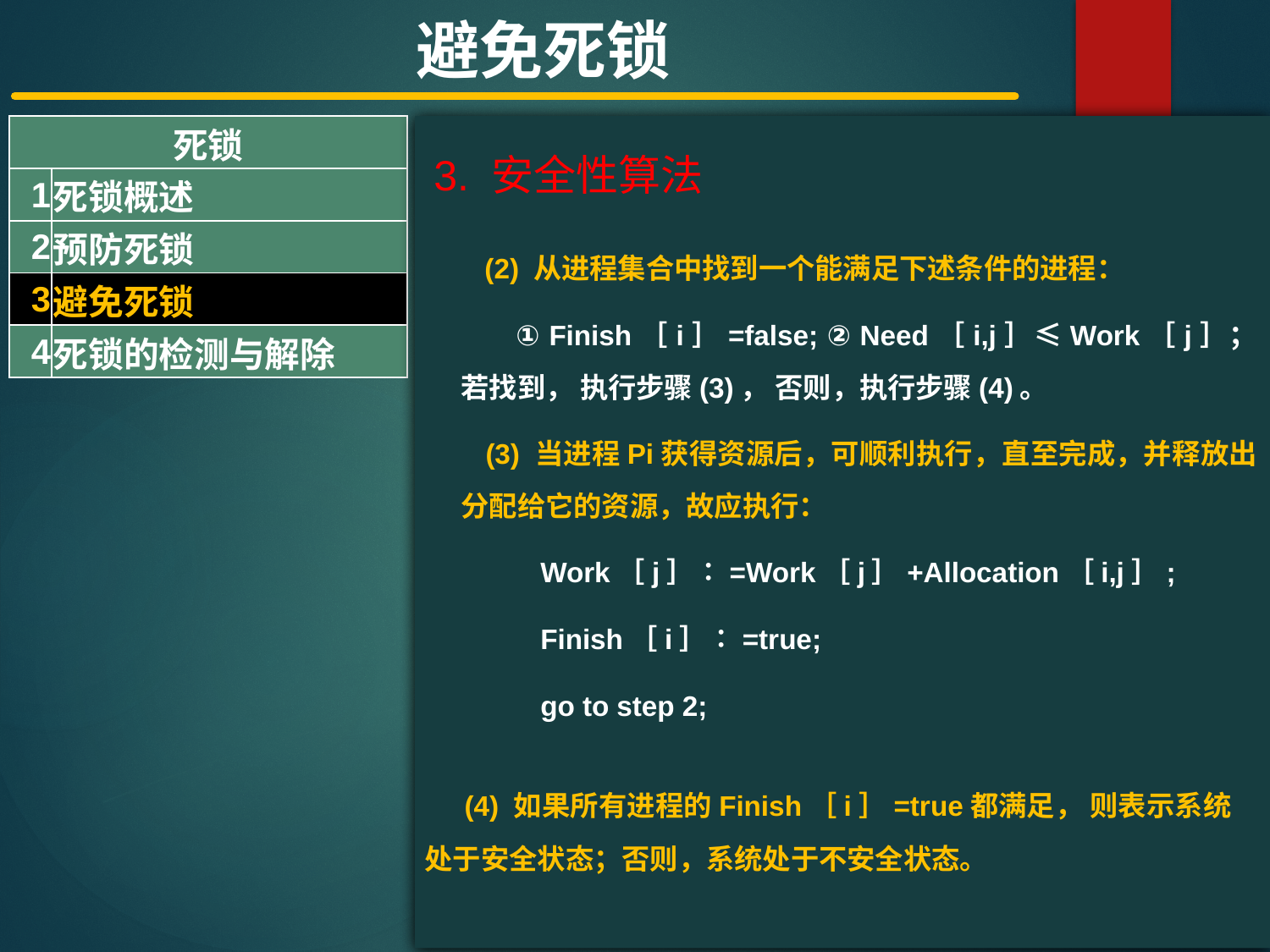

避免死锁
| 死锁 |  |
| --- | --- |
| 1 | 死锁概述 |
| 2 | 预防死锁 |
| 3 | 避免死锁 |
| 4 | 死锁的检测与解除 |
#
3. 安全性算法
   (2) 从进程集合中找到一个能满足下述条件的进程：
      ① Finish［i］=false; ② Need［i,j］≤Work［j］； 若找到， 执行步骤(3)， 否则，执行步骤(4)。
   (3) 当进程Pi获得资源后，可顺利执行，直至完成，并释放出分配给它的资源，故应执行：
  Work［j］∶=Work［j］+Allocation［i,j］;
  Finish［i］∶=true;
  go to step 2;
    (4) 如果所有进程的Finish［i］=true都满足， 则表示系统处于安全状态；否则，系统处于不安全状态。